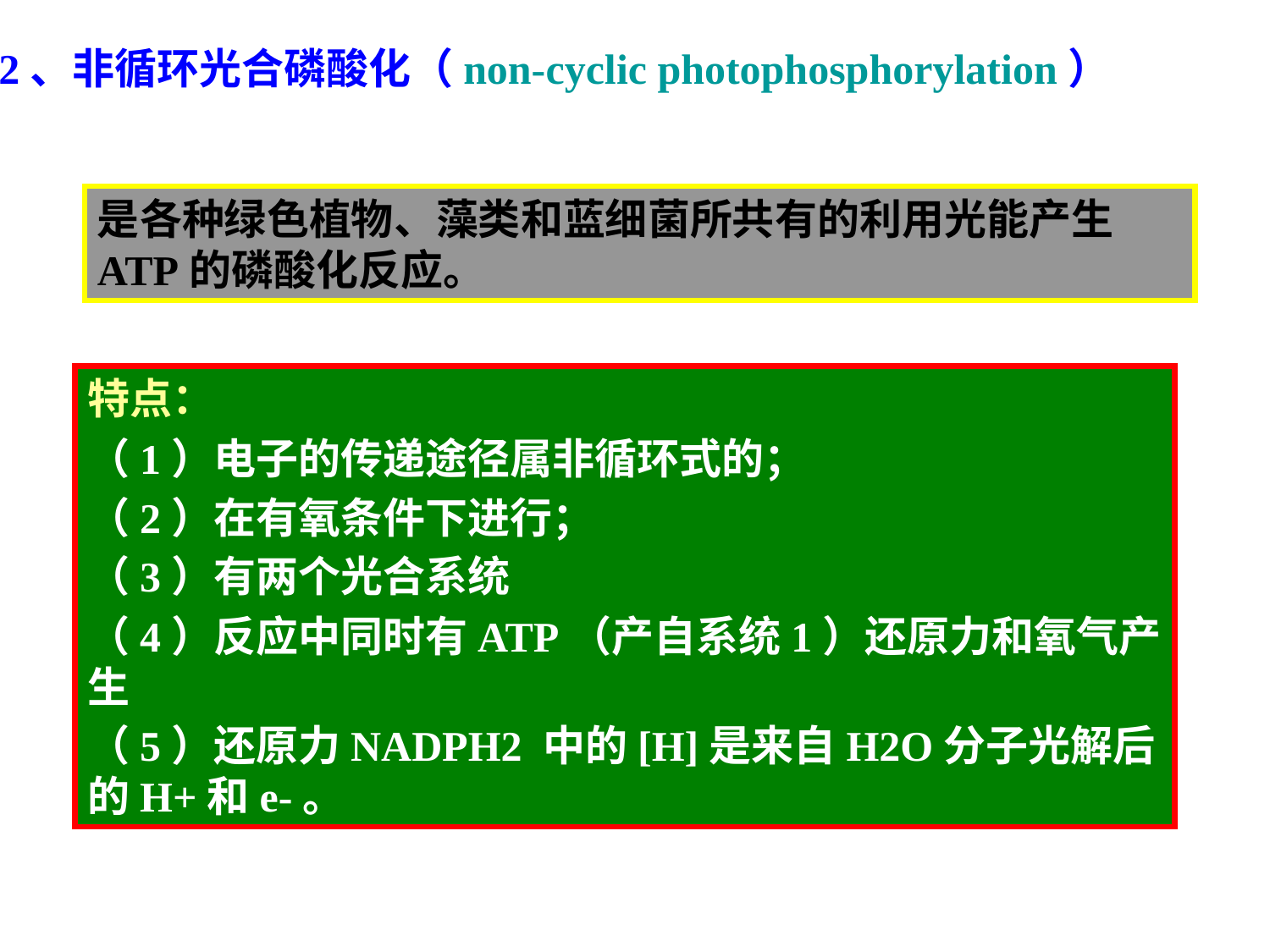

2、非循环光合磷酸化（non-cyclic photophosphorylation）
是各种绿色植物、藻类和蓝细菌所共有的利用光能产生ATP的磷酸化反应。
特点：
（1）电子的传递途径属非循环式的；
（2）在有氧条件下进行；
（3）有两个光合系统
（4）反应中同时有ATP（产自系统1）还原力和氧气产生
（5）还原力NADPH2 中的[H]是来自H2O分子光解后的H+和e-。